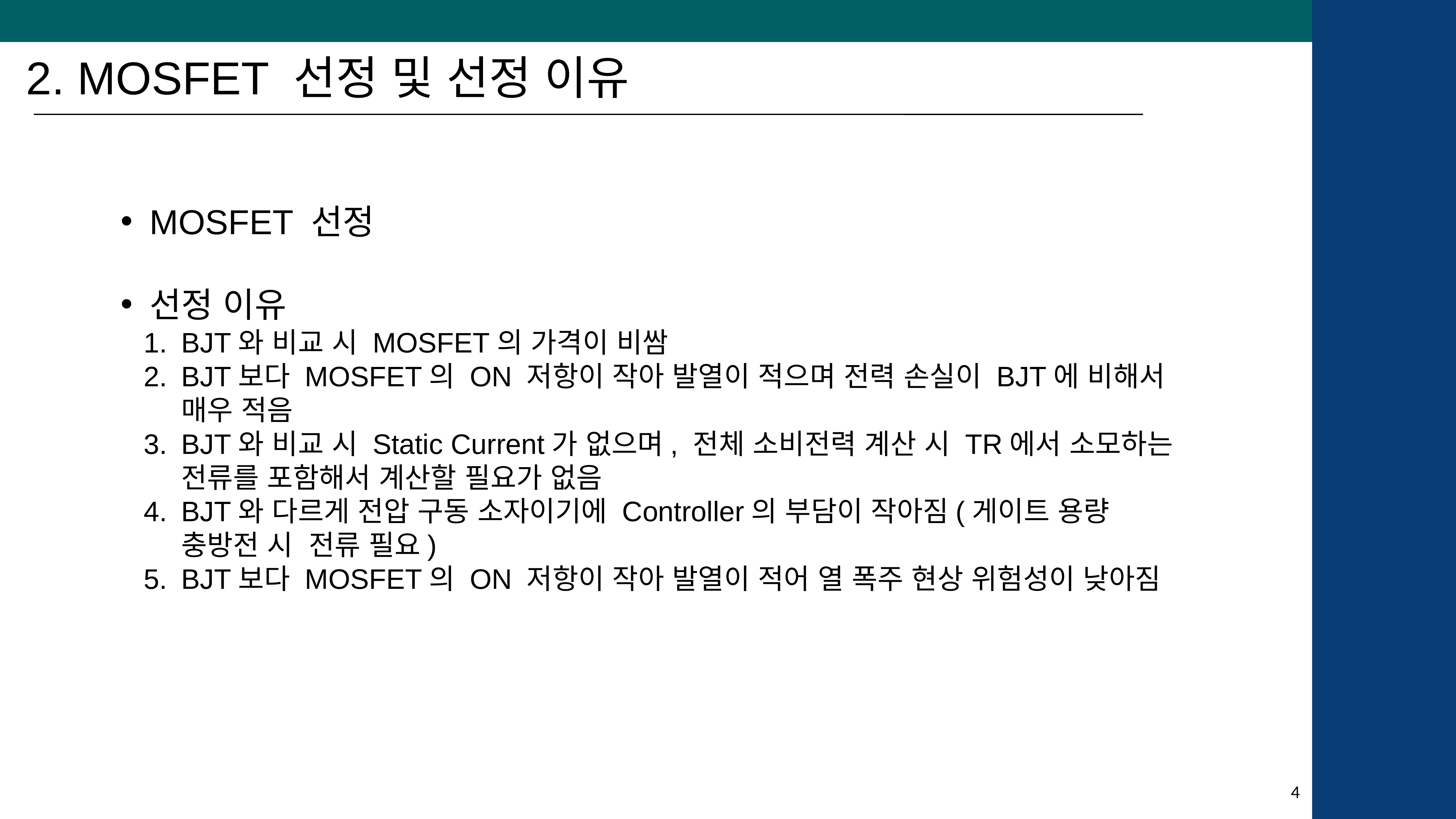

2. MOSFET 선정 및 선정 이유

MOSFET 선정

선정 이유
BJT와 비교 시 MOSFET의 가격이 비쌈
BJT보다 MOSFET의 ON 저항이 작아 발열이 적으며 전력 손실이 BJT에 비해서 매우 적음
BJT와 비교 시 Static Current가 없으며, 전체 소비전력 계산 시 TR에서 소모하는 전류를 포함해서 계산할 필요가 없음
BJT와 다르게 전압 구동 소자이기에 Controller의 부담이 작아짐(게이트 용량 충방전 시  전류 필요)
BJT보다 MOSFET의 ON 저항이 작아 발열이 적어 열 폭주 현상 위험성이 낮아짐